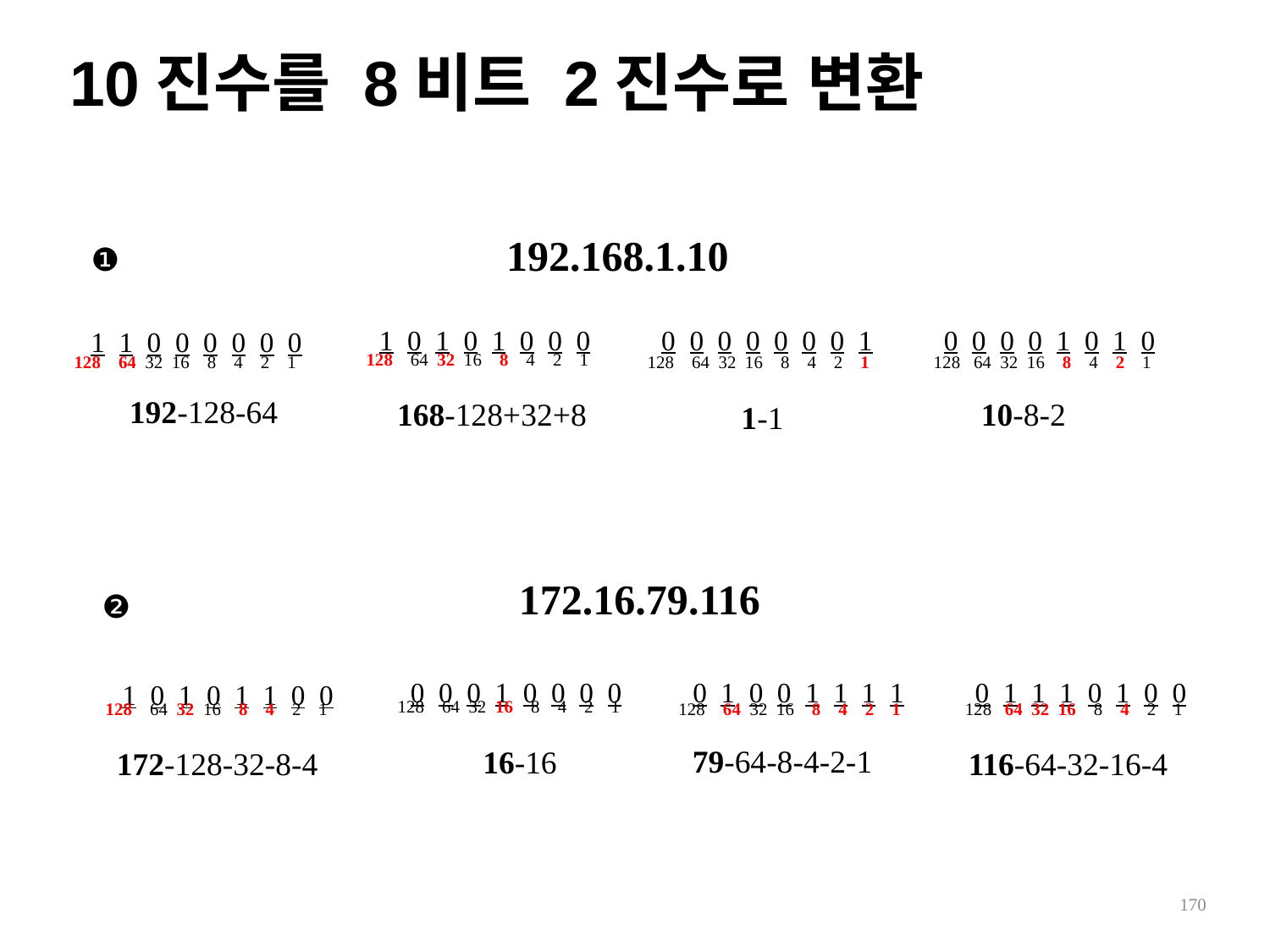

# 10진수를 8비트 2진수로 변환
192.168.1.10
❶
 1  0  1  0  1  0  0  0
 0  0  0  0  0  0  0  1
 0  0  0  0  1  0  1  0
 1  1  0  0  0  0  0  0
 128    64  32  16    8    4    2    1
 128    64  32  16    8    4    2    1
 128    64  32  16    8    4    2    1
 128   64  32  16    8    4    2    1
192-128-64
168-128+32+8
10-8-2
1-1
172.16.79.116
❷
 0  0  0  1  0  0  0  0
 0  1  0  0  1  1  1  1
 0  1  1  1  0  1  0  0
 1  0  1  0  1  1  0  0
 128    64  32  16    8    4    2    1
 128    64  32  16    8    4    2    1
 128    64  32  16    8    4    2    1
 128   64  32  16    8    4    2    1
79-64-8-4-2-1
16-16
172-128-32-8-4
116-64-32-16-4
170